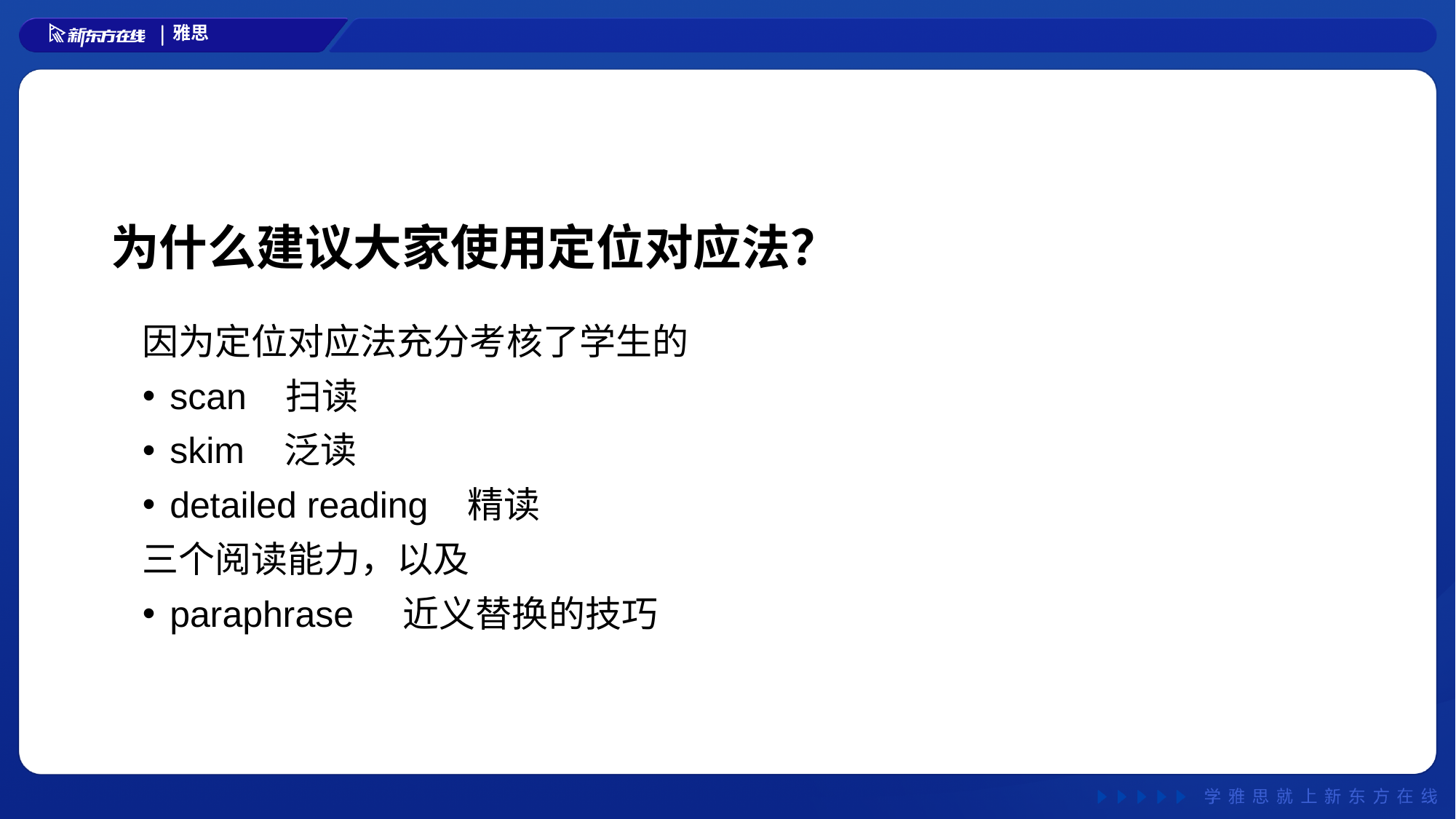

# 为什么建议大家使用定位对应法？
因为定位对应法充分考核了学生的
scan   扫读
skim   泛读
detailed reading   精读
三个阅读能力，以及
paraphrase    近义替换的技巧